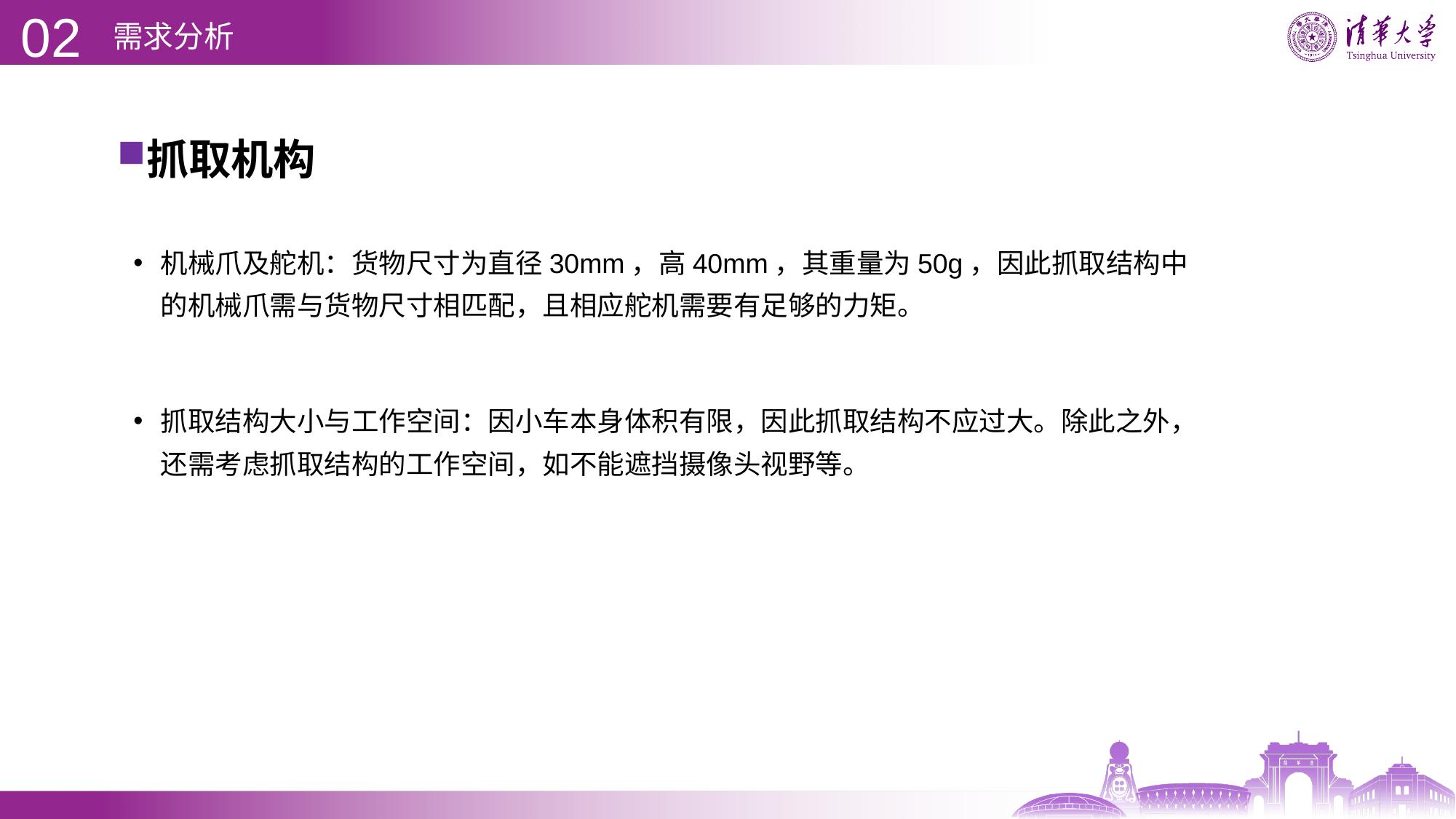

02
# 需求分析
抓取机构
机械爪及舵机：货物尺寸为直径30mm，高40mm，其重量为50g，因此抓取结构中的机械爪需与货物尺寸相匹配，且相应舵机需要有足够的力矩。

抓取结构大小与工作空间：因小车本身体积有限，因此抓取结构不应过大。除此之外，还需考虑抓取结构的工作空间，如不能遮挡摄像头视野等。